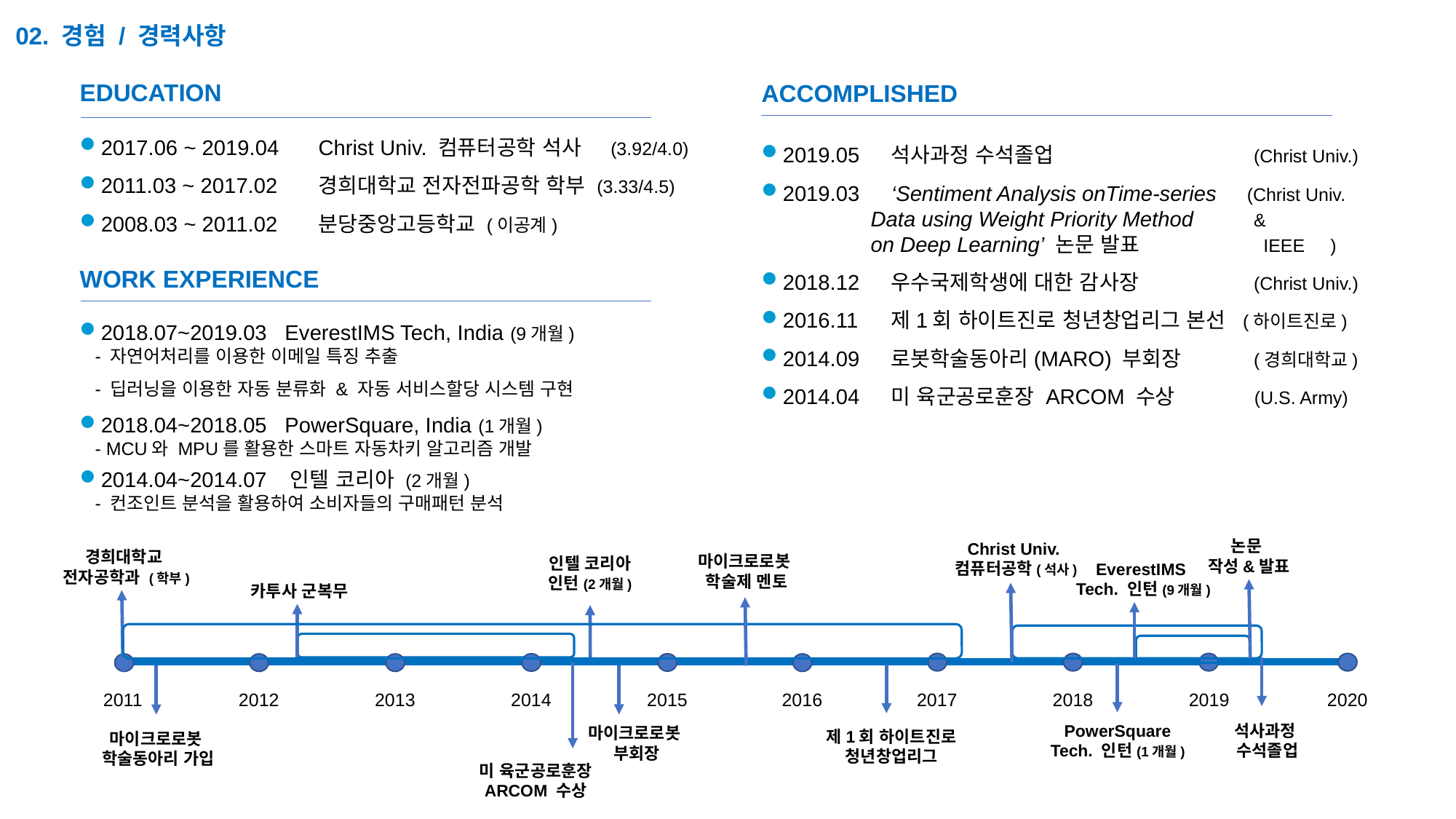

02. 경험 / 경력사항
EDUCATION
ACCOMPLISHED
2017.06 ~ 2019.04	Christ Univ. 컴퓨터공학 석사    (3.92/4.0)
2011.03 ~ 2017.02	경희대학교 전자전파공학 학부 (3.33/4.5)
2008.03 ~ 2011.02	분당중앙고등학교 (이공계)
2019.05	석사과정 수석졸업		     (Christ Univ.)
2019.03	‘Sentiment Analysis onTime-series     (Christ Univ.
	Data using Weight Priority Method          & 	 	on Deep Learning’ 논문 발표  	          IEEE     )
2018.12	우수국제학생에 대한 감사장	     (Christ Univ.)
2016.11	제1회 하이트진로 청년창업리그 본선  (하이트진로)
2014.09	로봇학술동아리(MARO) 부회장	     (경희대학교)
2014.04	미 육군공로훈장 ARCOM 수상 	      (U.S. Army)
WORK EXPERIENCE
2018.07~2019.03   EverestIMS Tech, India (9개월)
   - 자연어처리를 이용한 이메일 특징 추출
   - 딥러닝을 이용한 자동 분류화 & 자동 서비스할당 시스템 구현
2018.04~2018.05   PowerSquare, India (1개월)
   - MCU와 MPU를 활용한 스마트 자동차키 알고리즘 개발

2014.04~2014.07   인텔 코리아 (2개월)
   - 컨조인트 분석을 활용하여 소비자들의 구매패턴 분석
논문
작성&발표
Christ Univ.
컴퓨터공학(석사)
경희대학교
전자공학과 (학부)
마이크로로봇
학술제 멘토
인텔 코리아
인턴(2개월)
EverestIMS
Tech. 인턴(9개월)
카투사 군복무

2020
2018
2019
2017
2014
2015
2016
2013
2012
2011
PowerSquare
Tech. 인턴(1개월)
석사과정
수석졸업
마이크로로봇
부회장
제1회 하이트진로
청년창업리그
마이크로로봇
학술동아리 가입
미 육군공로훈장 ARCOM 수상